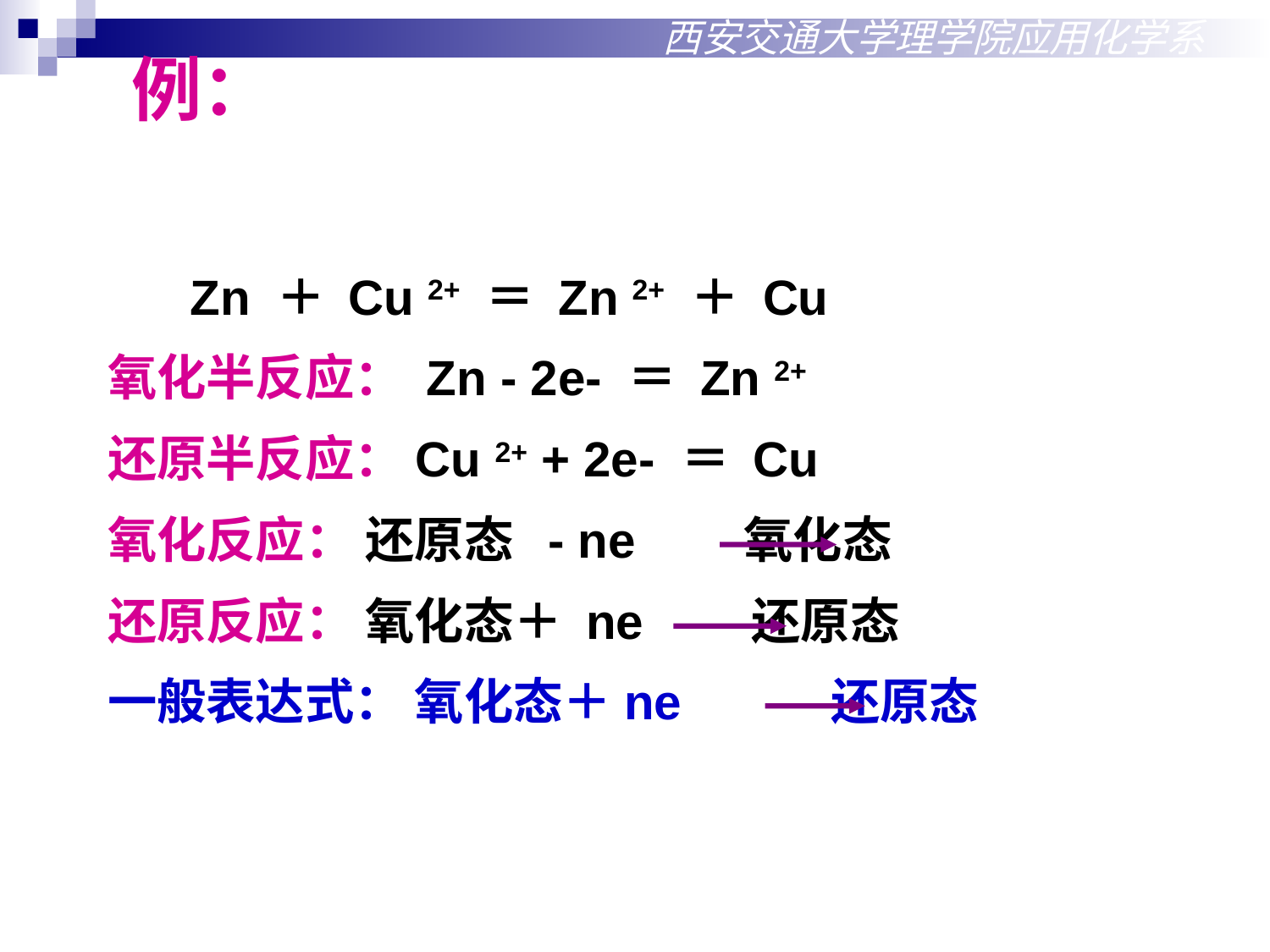

西安交通大学理学院应用化学系
例：
      Zn ＋ Cu 2+ ＝ Zn 2+ ＋ Cu
氧化半反应： Zn - 2e- ＝ Zn 2+
还原半反应：Cu 2+ + 2e- ＝ Cu
氧化反应： 还原态  - ne       氧化态
还原反应： 氧化态＋ ne       还原态
一般表达式： 氧化态＋ne          还原态